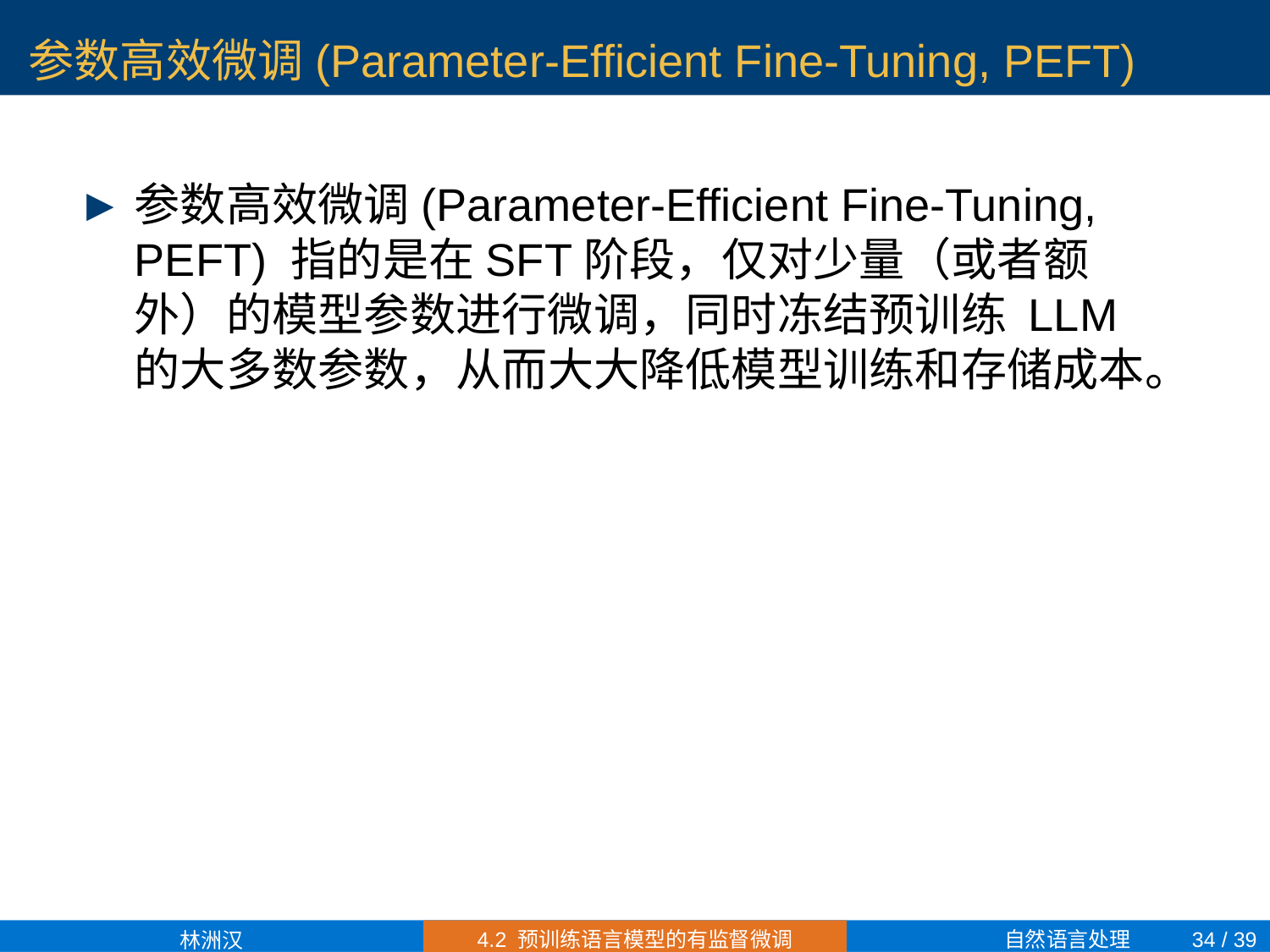

# 参数高效微调(Parameter-Efficient Fine-Tuning, PEFT)
参数高效微调(Parameter-Efficient Fine-Tuning, PEFT) 指的是在SFT阶段，仅对少量（或者额外）的模型参数进行微调，同时冻结预训练 LLM 的大多数参数，从而大大降低模型训练和存储成本。